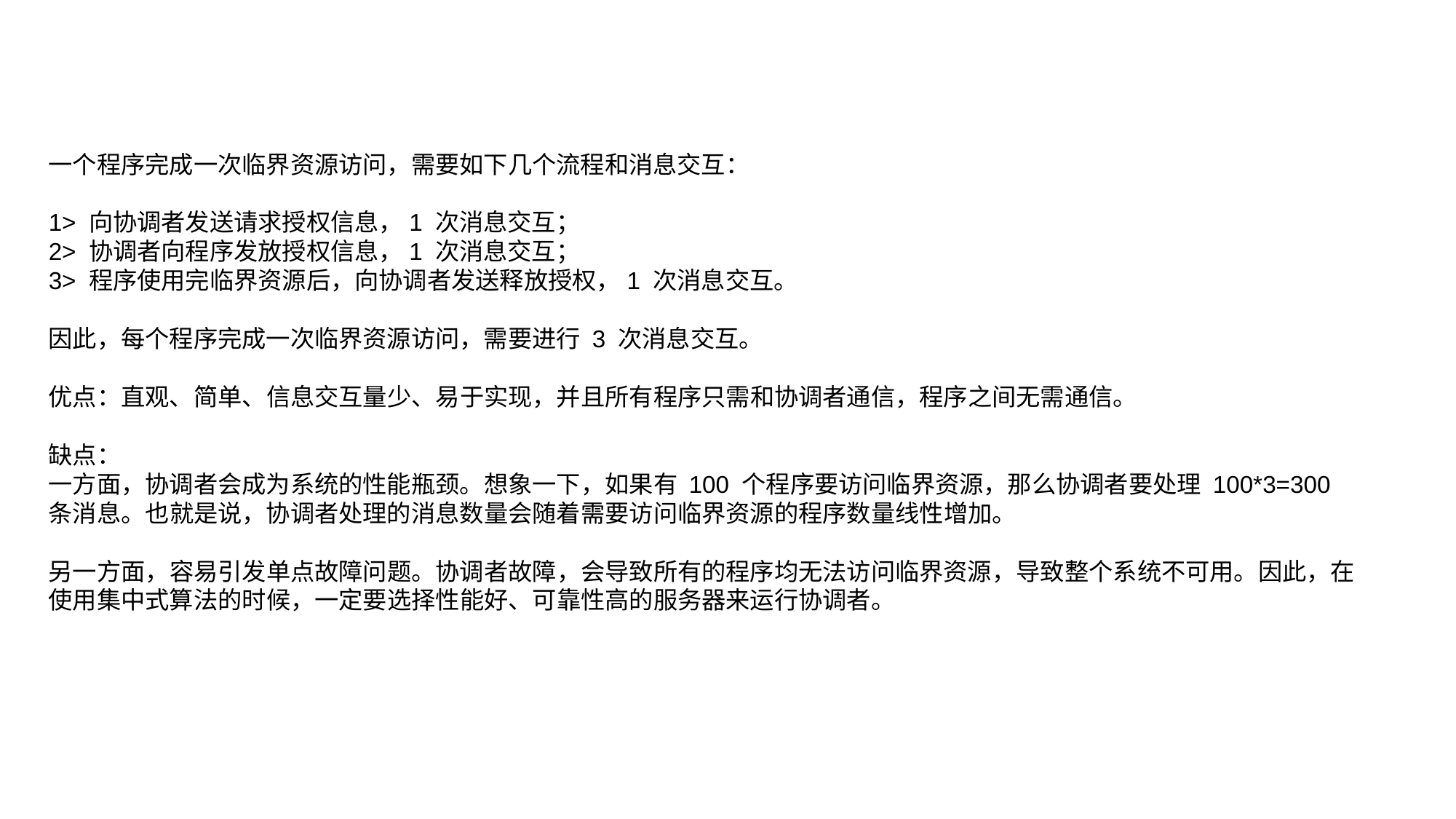

一个程序完成一次临界资源访问，需要如下几个流程和消息交互：

1> 向协调者发送请求授权信息，1 次消息交互；
2> 协调者向程序发放授权信息，1 次消息交互；
3> 程序使用完临界资源后，向协调者发送释放授权，1 次消息交互。

因此，每个程序完成一次临界资源访问，需要进行 3 次消息交互。

优点：直观、简单、信息交互量少、易于实现，并且所有程序只需和协调者通信，程序之间无需通信。

缺点：
一方面，协调者会成为系统的性能瓶颈。想象一下，如果有 100 个程序要访问临界资源，那么协调者要处理 100*3=300 条消息。也就是说，协调者处理的消息数量会随着需要访问临界资源的程序数量线性增加。

另一方面，容易引发单点故障问题。协调者故障，会导致所有的程序均无法访问临界资源，导致整个系统不可用。因此，在使用集中式算法的时候，一定要选择性能好、可靠性高的服务器来运行协调者。